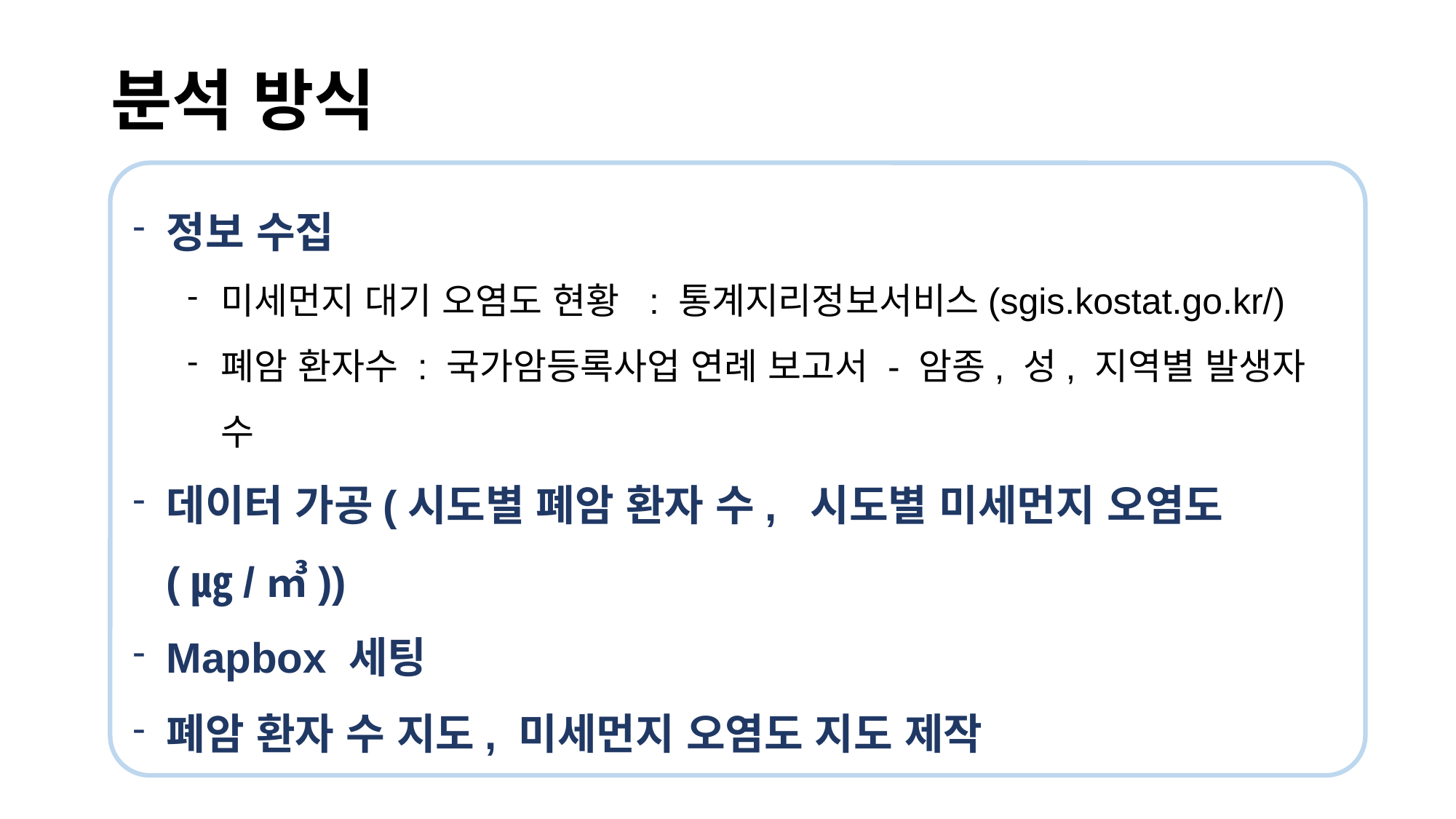

# 분석 방식
정보 수집
미세먼지 대기 오염도 현황  : 통계지리정보서비스(sgis.kostat.go.kr/)
폐암 환자수 : 국가암등록사업 연례 보고서 - 암종, 성, 지역별 발생자 수
데이터 가공(시도별 폐암 환자 수,  시도별 미세먼지 오염도(㎍/㎥))
Mapbox 세팅
폐암 환자 수 지도, 미세먼지 오염도 지도 제작